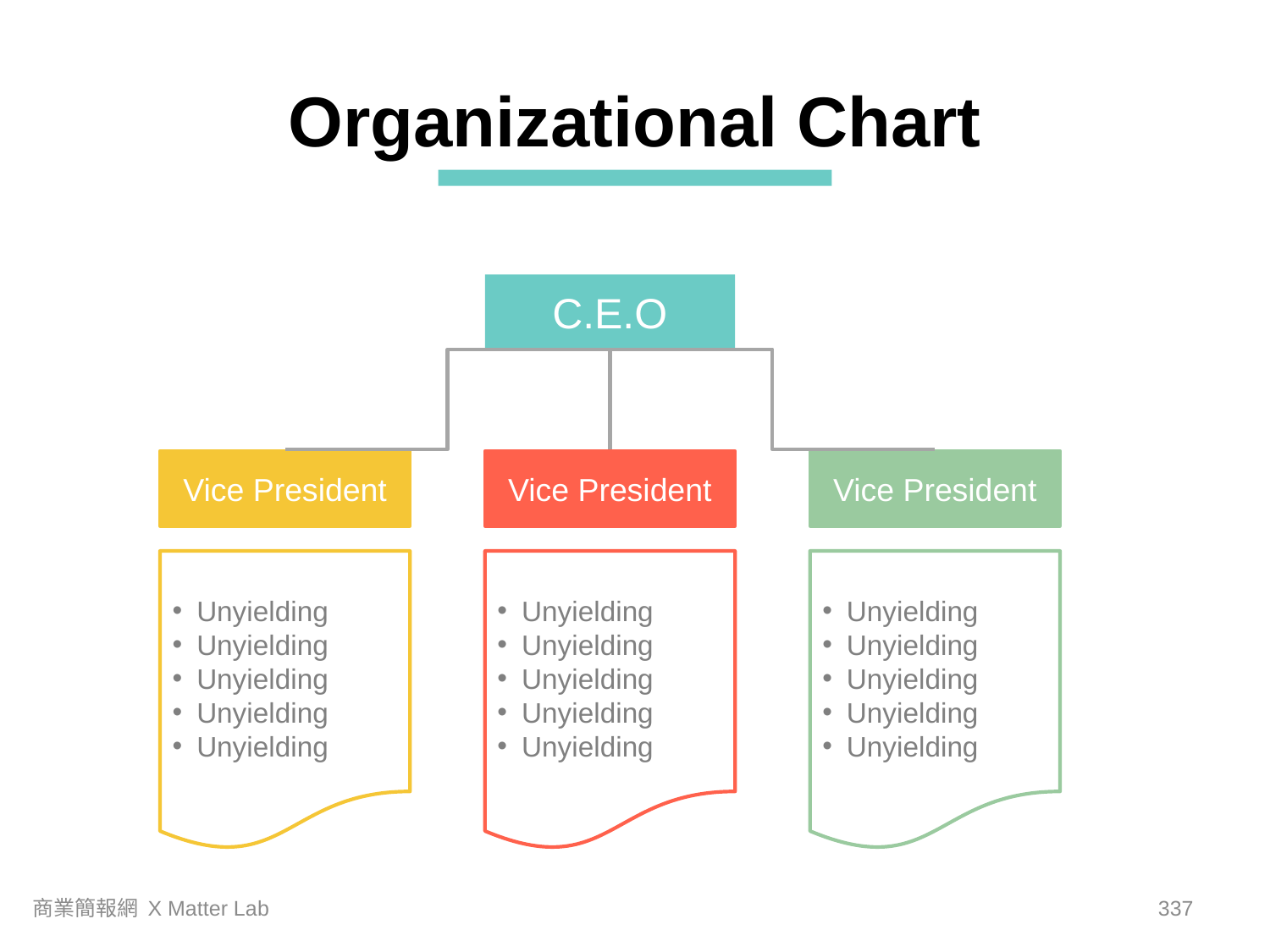

Organizational Chart

C.E.O

Vice President
Vice President
Vice President

Unyielding
Unyielding
Unyielding
Unyielding
Unyielding
Unyielding
Unyielding
Unyielding
Unyielding
Unyielding
Unyielding
Unyielding
Unyielding
Unyielding
Unyielding
商業簡報網 X Matter Lab
337